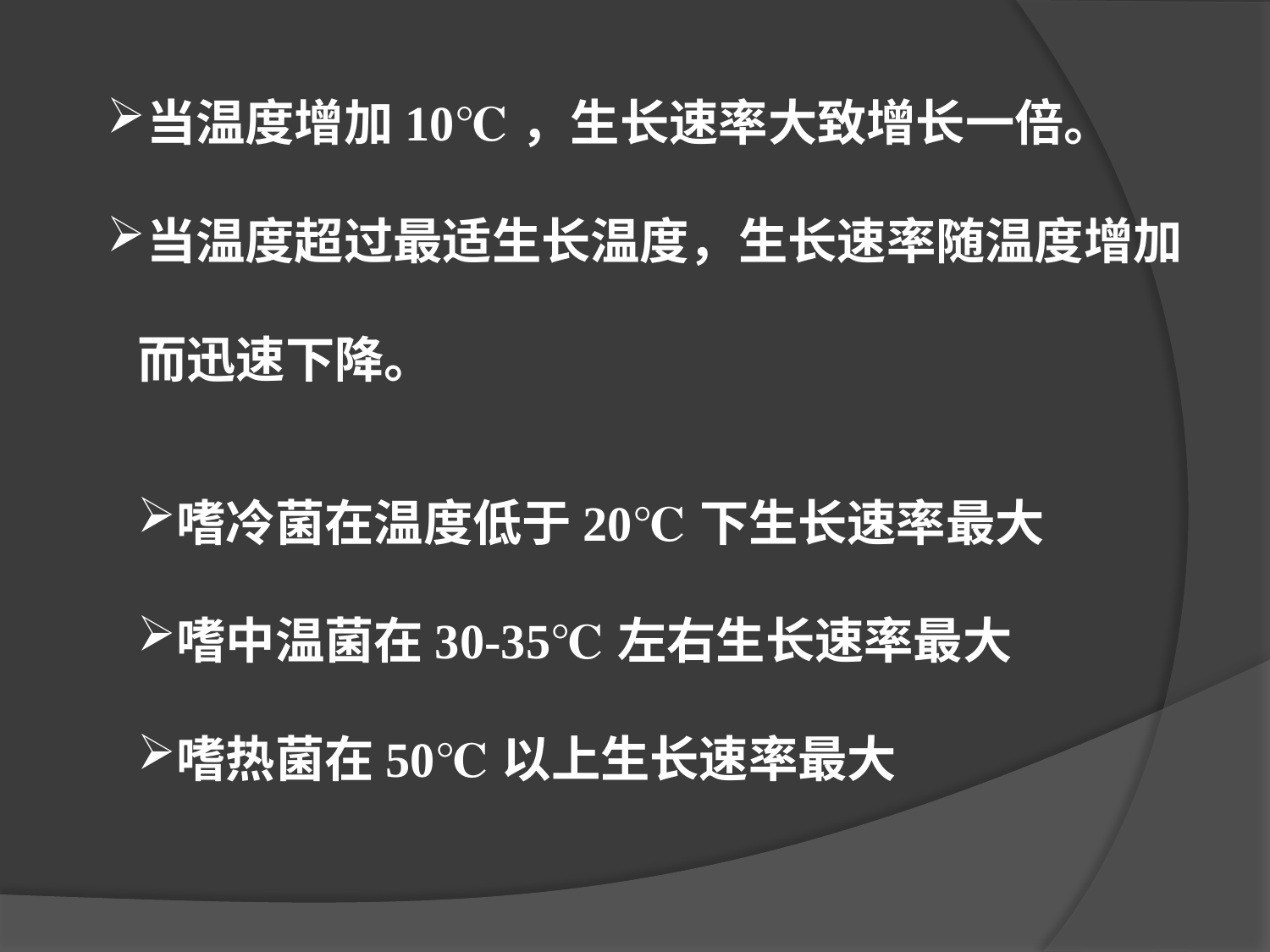

当温度增加10℃，生长速率大致增长一倍。
当温度超过最适生长温度，生长速率随温度增加而迅速下降。
嗜冷菌在温度低于20℃下生长速率最大
嗜中温菌在30-35℃左右生长速率最大
嗜热菌在50℃以上生长速率最大